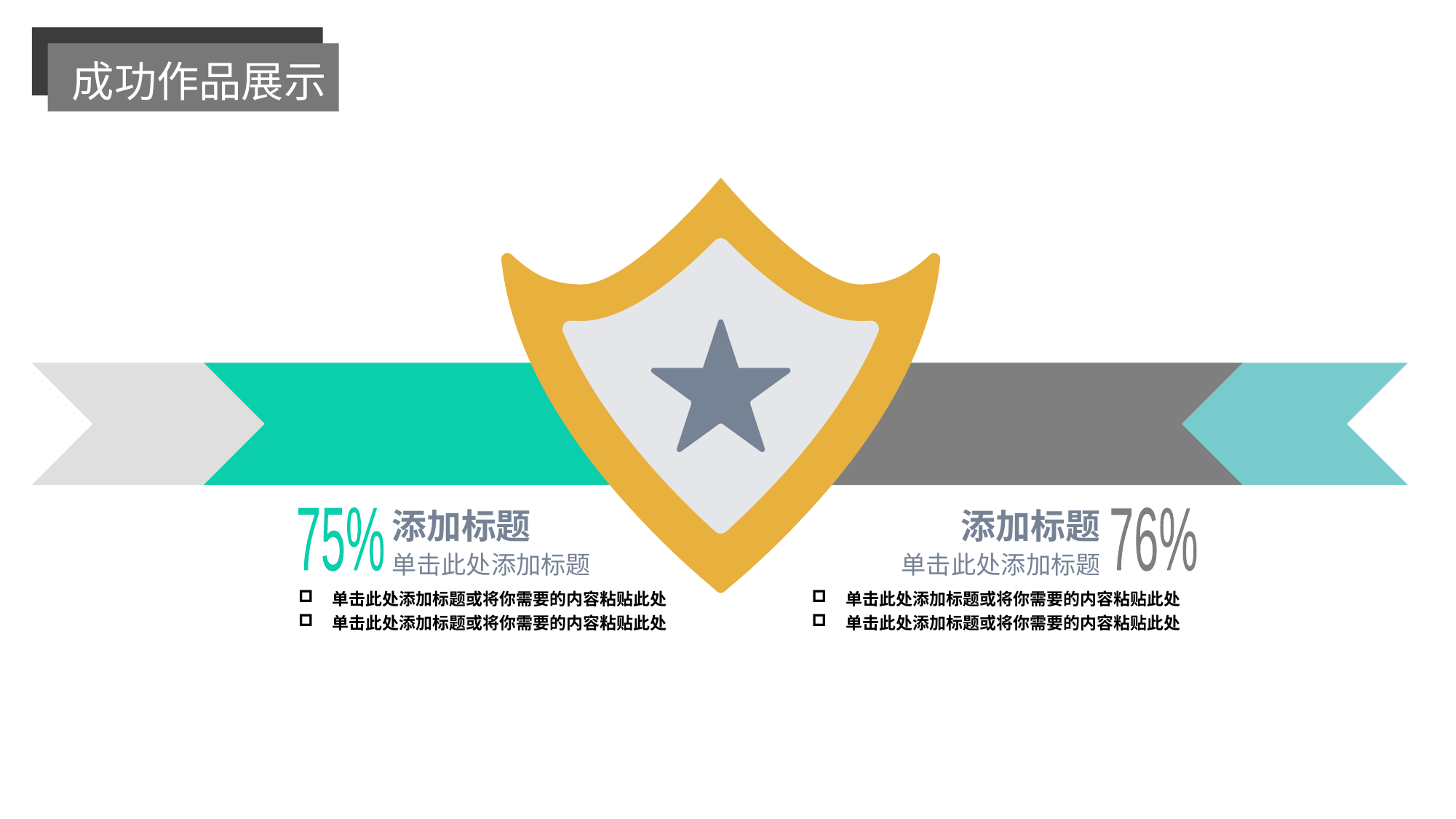

成功作品展示

添加标题
添加标题
75%
76%
单击此处添加标题
单击此处添加标题
单击此处添加标题或将你需要的内容粘贴此处
单击此处添加标题或将你需要的内容粘贴此处

单击此处添加标题或将你需要的内容粘贴此处
单击此处添加标题或将你需要的内容粘贴此处